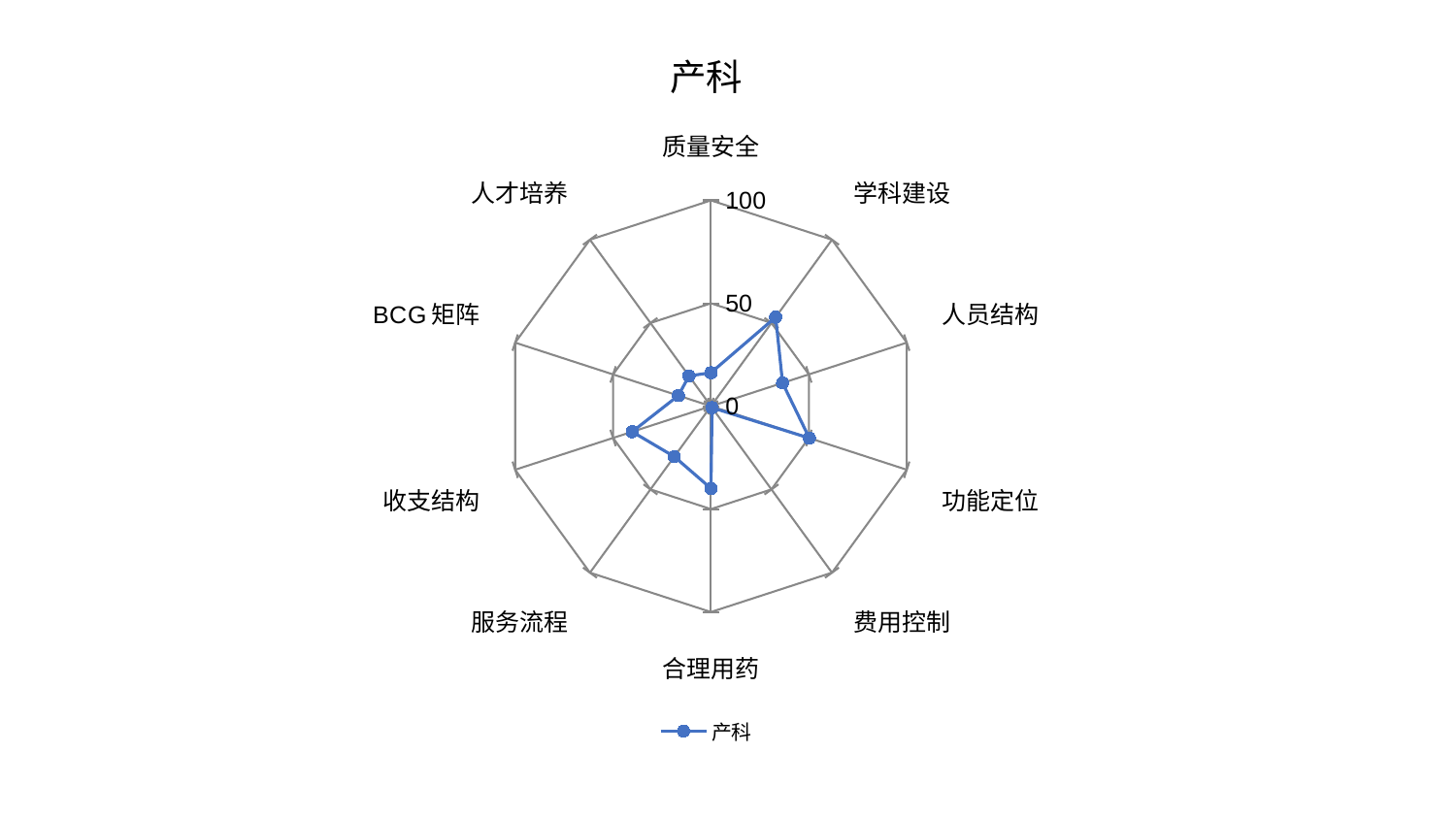

### Chart: 产科

| Category | 产科 |
|---|---|
| 质量安全 | 16.28319707837642 |
| 学科建设 | 53.480432106180885 |
| 人员结构 | 36.56539328599183 |
| 功能定位 | 50.258066592410174 |
| 费用控制 | 0.9025489755157536 |
| 合理用药 | 39.975224723981036 |
| 服务流程 | 30.315896619576026 |
| 收支结构 | 40.25275351971545 |
| BCG矩阵 | 16.6493847860514 |
| 人才培养 | 18.201477700680726 |
110